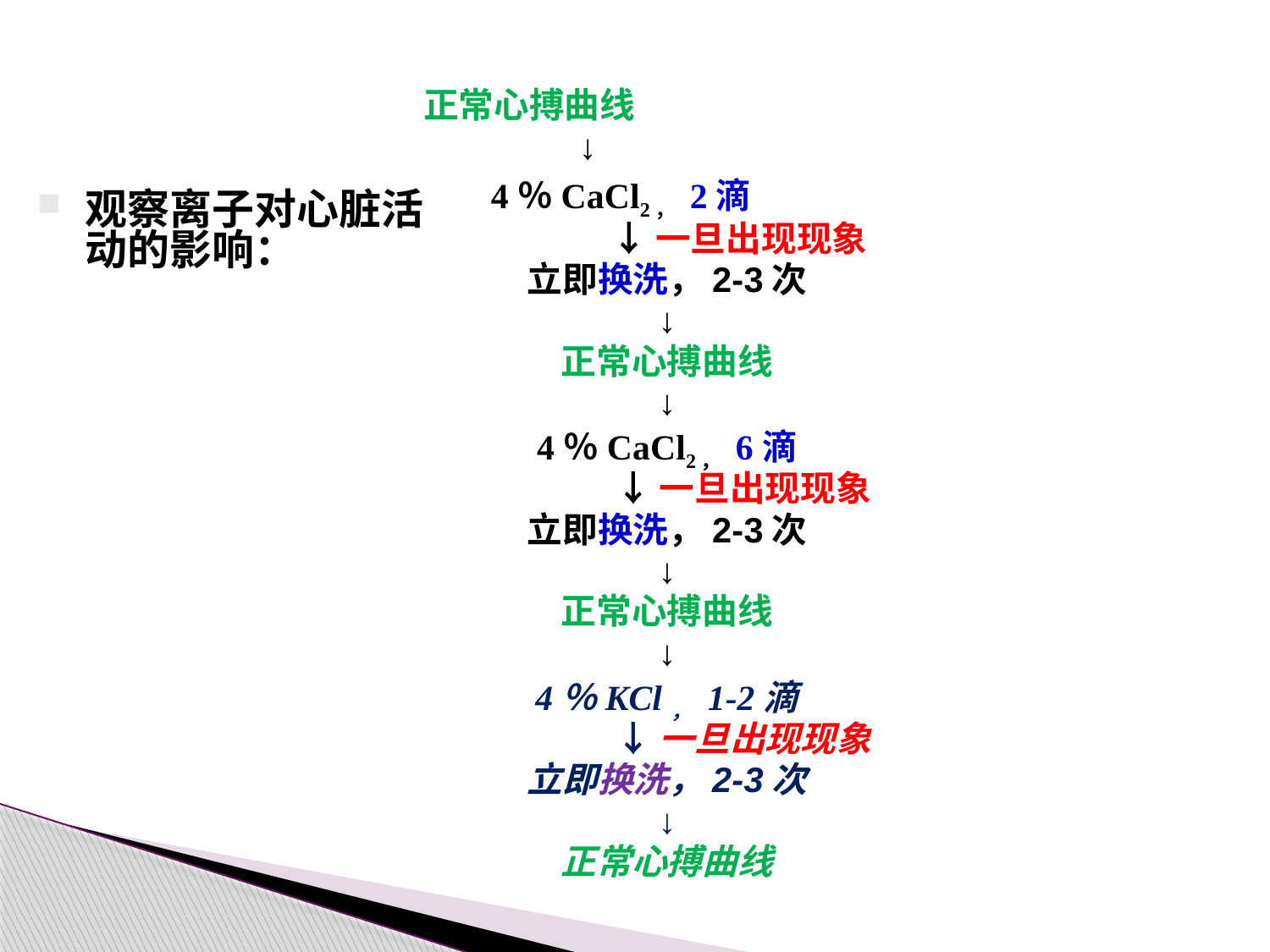

正常心搏曲线
                                                ↓
                                4％CaCl2，  2滴
                  ↓一旦出现现象
立即换洗，2-3次
↓
正常心搏曲线
↓
4％CaCl2，  6滴
                   ↓一旦出现现象
立即换洗，2-3次
↓
正常心搏曲线
↓
4％KCl， 1-2滴
                   ↓一旦出现现象
立即换洗，2-3次
↓
正常心搏曲线

观察离子对心脏活动的影响：